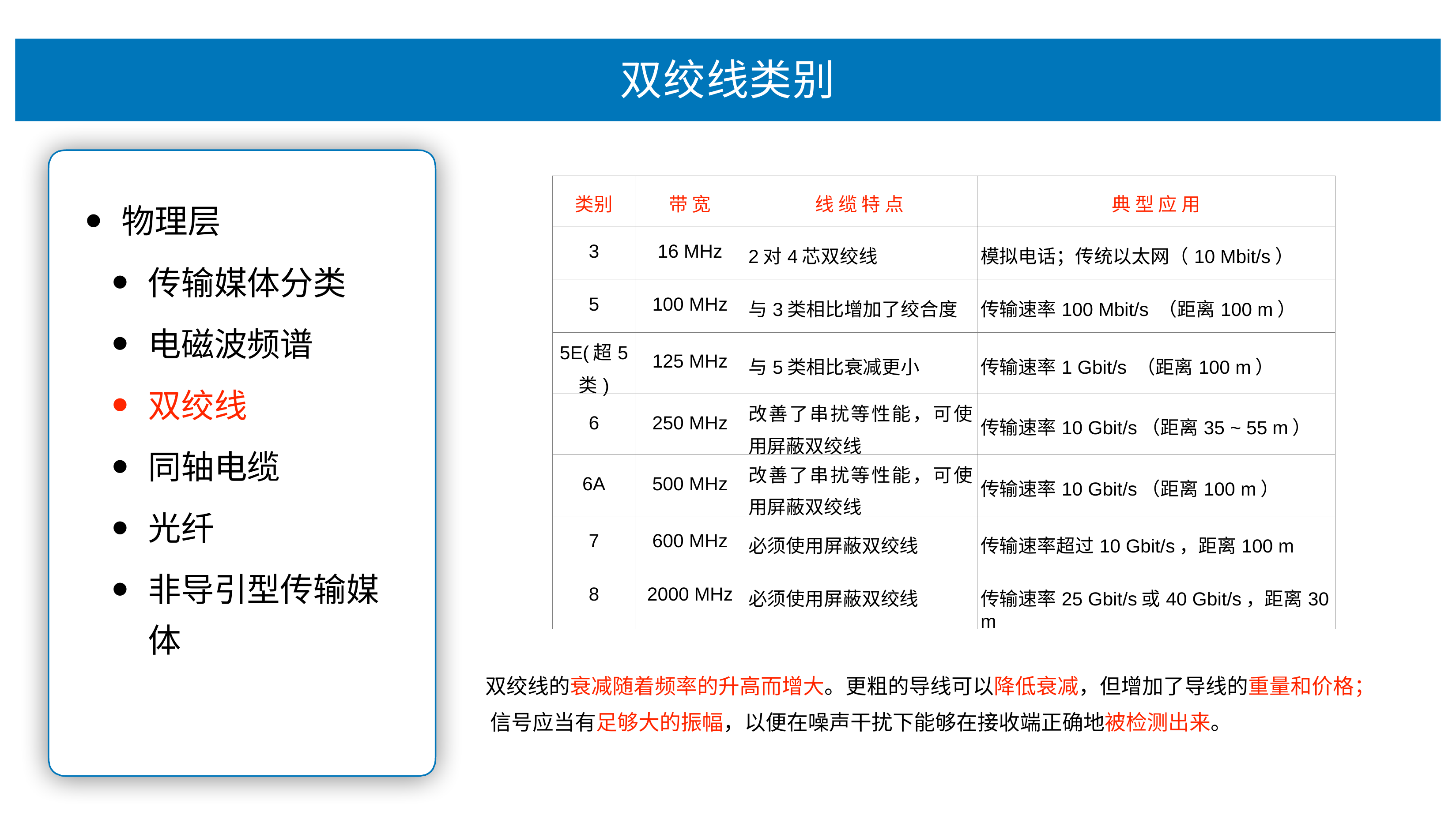

# 双绞线类别

| 类别 | 带 宽 | 线 缆 特 点 | 典 型 应 ⽤ |
| --- | --- | --- | --- |
| 3 | 16 MHz | 2对4芯双绞线 | 模拟电话；传统以太⽹（10 Mbit/s） |
| 5 | 100 MHz | 与3类相⽐增加了绞合度 | 传输速率100 Mbit/s （距离100 m） |
| 5E(超5 类) | 125 MHz | 与5类相⽐衰减更⼩ | 传输速率1 Gbit/s （距离100 m） |
| 6 | 250 MHz | 改善了串扰等性能，可使 ⽤屏蔽双绞线 | 传输速率10 Gbit/s（距离35 ~ 55 m） |
| 6A | 500 MHz | 改善了串扰等性能，可使 ⽤屏蔽双绞线 | 传输速率10 Gbit/s（距离100 m） |
| 7 | 600 MHz | 必须使⽤屏蔽双绞线 | 传输速率超过10 Gbit/s，距离100 m |
| 8 | 2000 MHz | 必须使⽤屏蔽双绞线 | 传输速率25 Gbit/s或40 Gbit/s，距离30 m |
物理层
传输媒体分类
电磁波频谱
双绞线
同轴电缆
光纤
⾮导引型传输媒 体
双绞线的衰减随着频率的升⾼⽽增⼤。更粗的导线可以降低衰减，但增加了导线的重量和价格；  信号应当有⾜够⼤的振幅，以便在噪声⼲扰下能够在接收端正确地被检测出来。